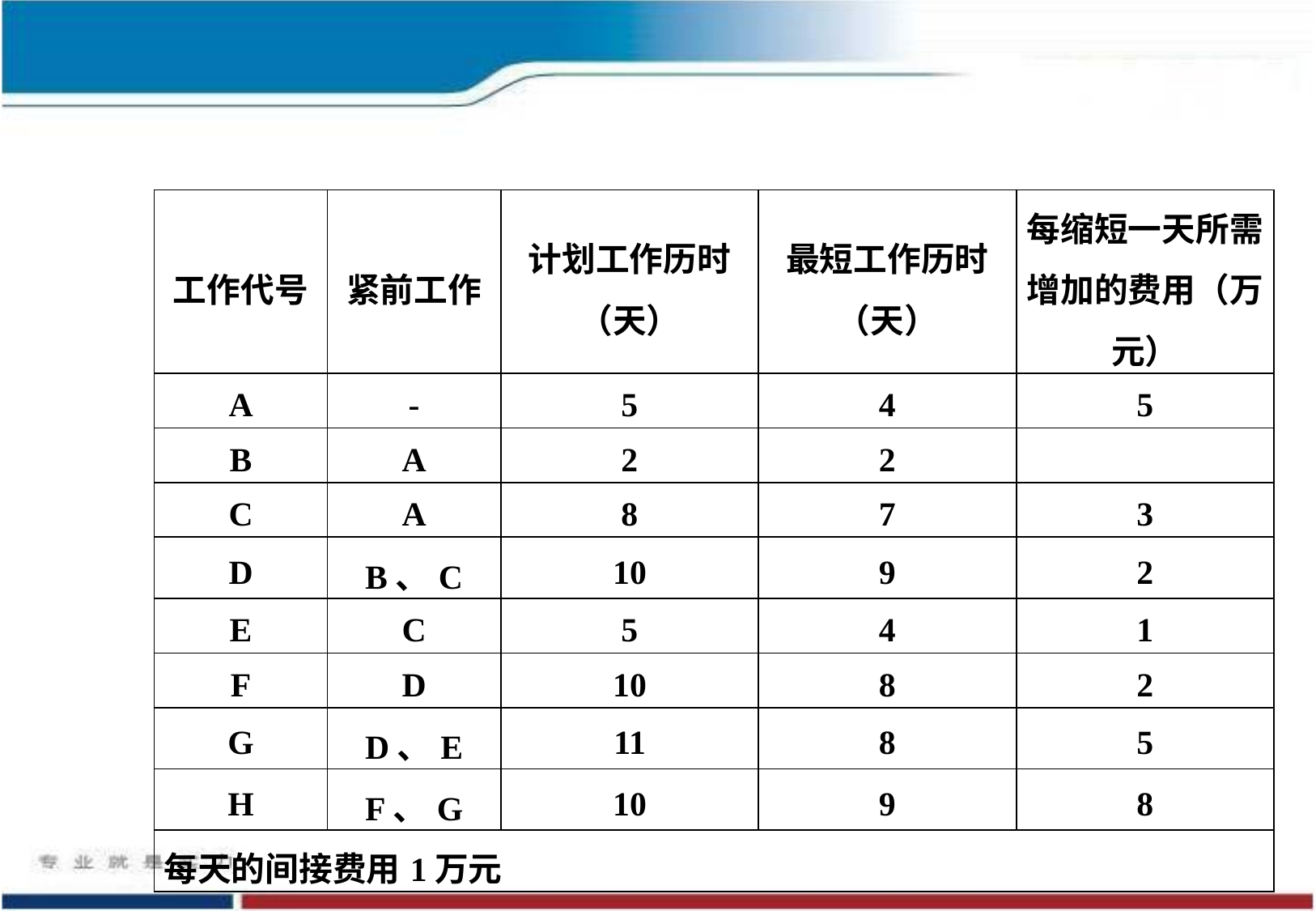

| 工作代号 | 紧前工作 | 计划工作历时（天） | 最短工作历时（天） | 每缩短一天所需增加的费用（万元） |
| --- | --- | --- | --- | --- |
| A | - | 5 | 4 | 5 |
| B | A | 2 | 2 |  |
| C | A | 8 | 7 | 3 |
| D | B、C | 10 | 9 | 2 |
| E | C | 5 | 4 | 1 |
| F | D | 10 | 8 | 2 |
| G | D、E | 11 | 8 | 5 |
| H | F、G | 10 | 9 | 8 |
| 每天的间接费用1万元 |  |  |  |  |